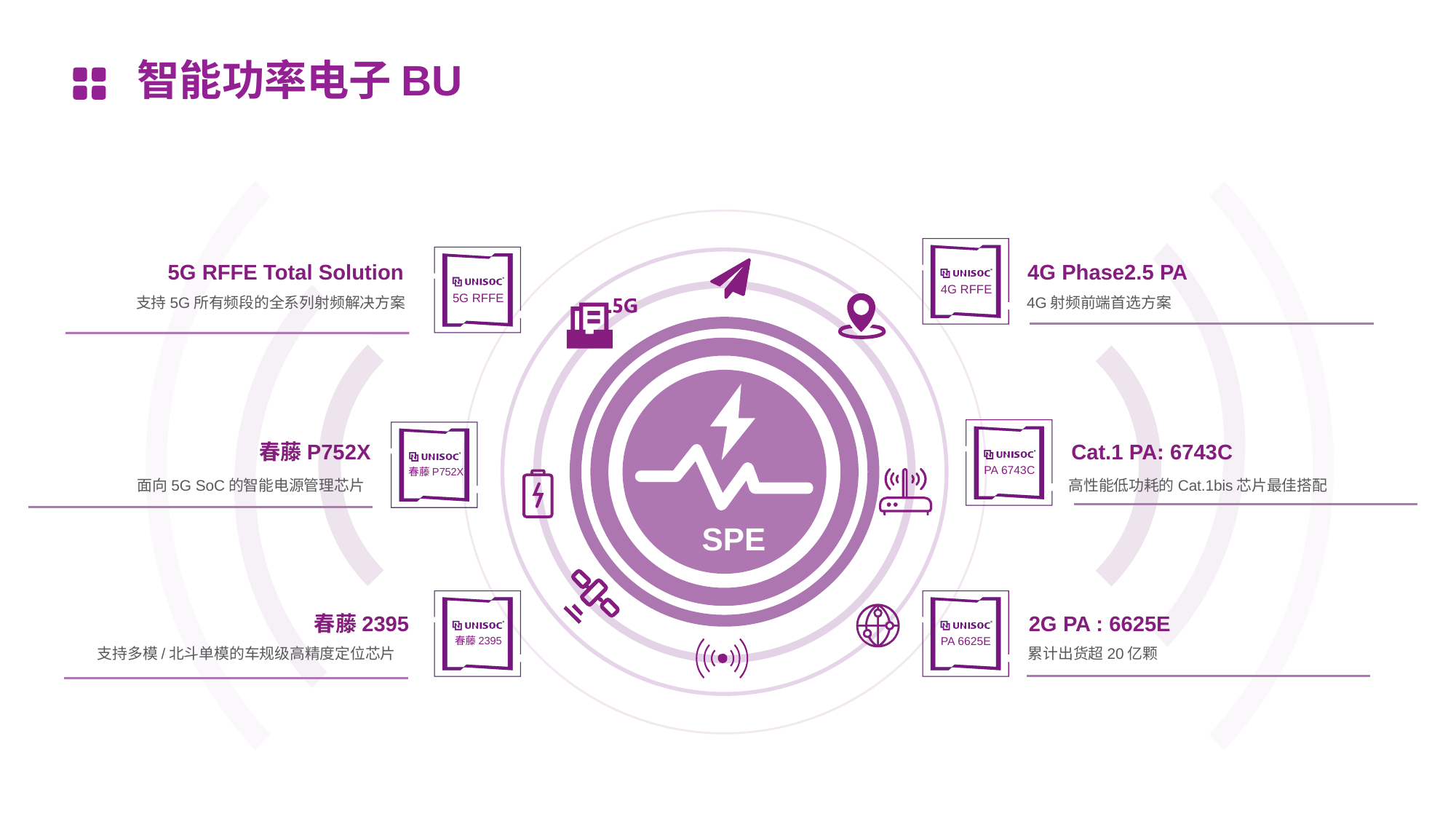

智能功率电子BU

SPE

4G RFFE

5G RFFE
5G RFFE Total Solution
4G Phase2.5 PA
支持5G所有频段的全系列射频解决方案
4G射频前端首选方案

PA 6743C

春藤P752X
春藤P752X
Cat.1 PA: 6743C
面向5G SoC的智能电源管理芯片
高性能低功耗的Cat.1bis芯片最佳搭配

春藤2395

PA 6625E
春藤2395
2G PA : 6625E
支持多模/北斗单模的车规级高精度定位芯片
累计出货超20亿颗

7